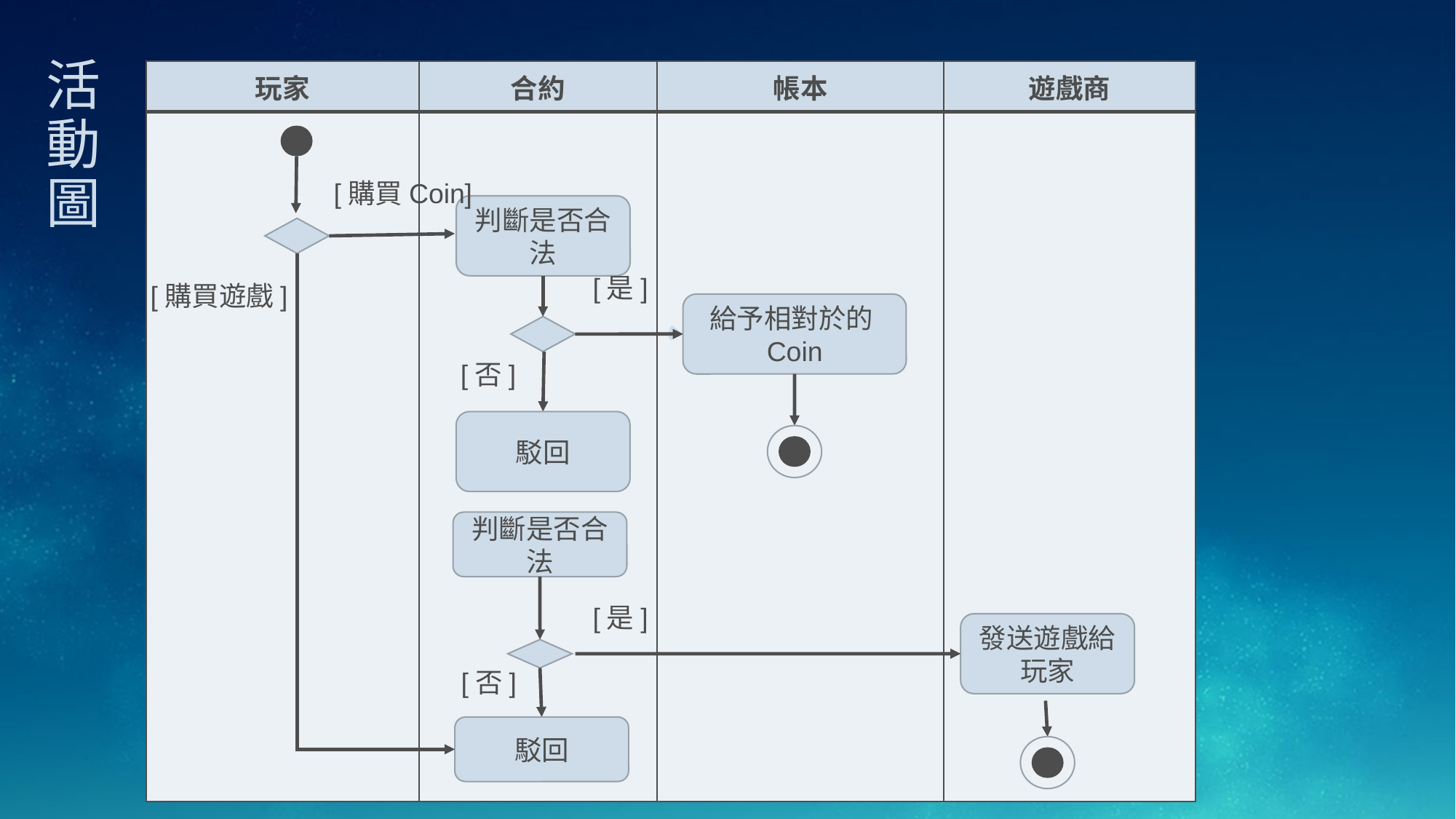

活動圖
| 玩家 | 合約 | 帳本 | 遊戲商 |
| --- | --- | --- | --- |
|  |  |  |  |

[購買Coin]
判斷是否合法

[是]
[購買遊戲]
給予相對於的Coin

[否]
駁回

判斷是否合法
[是]
發送遊戲給玩家

[否]
駁回